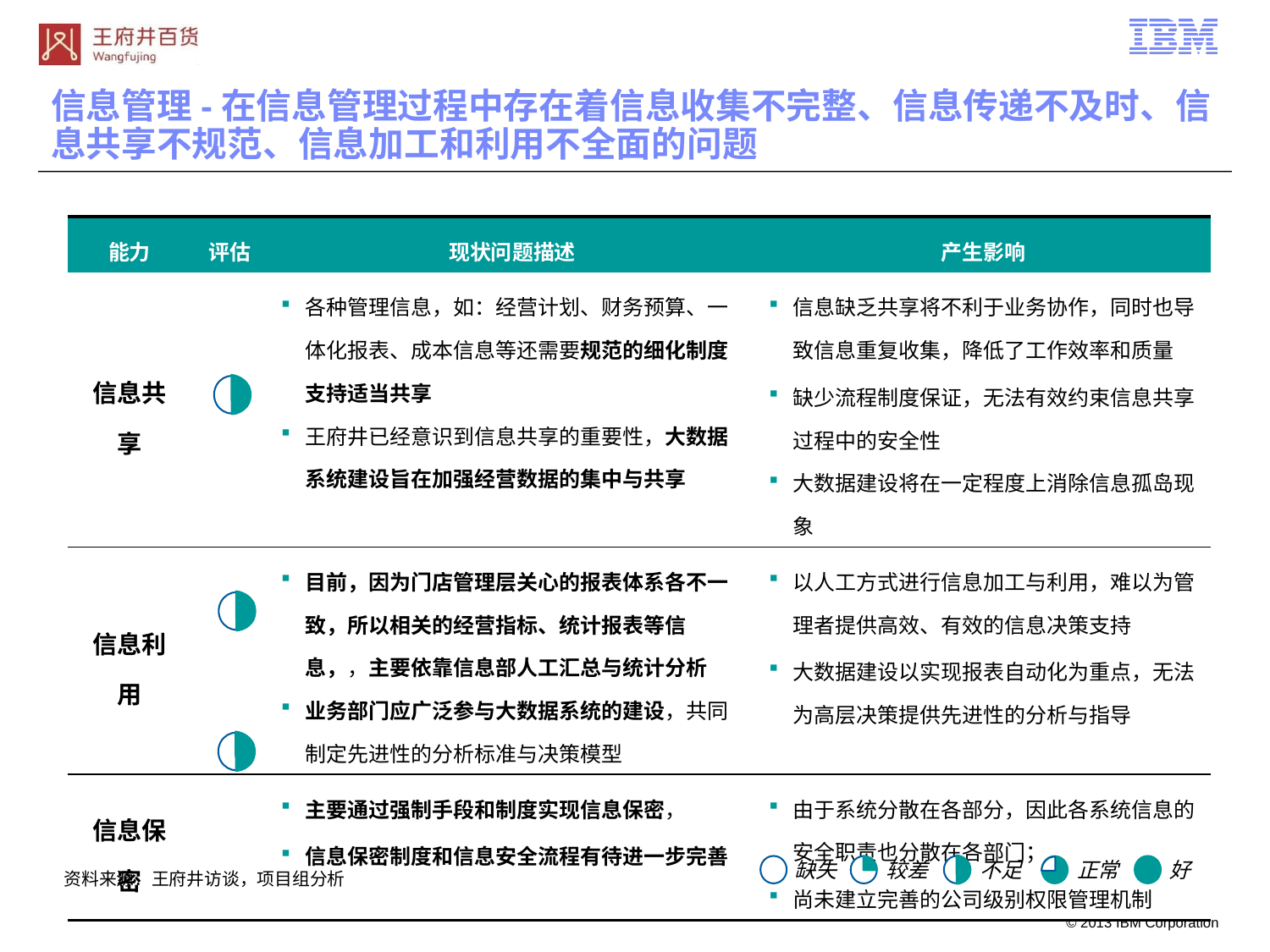

信息管理-在信息管理过程中存在着信息收集不完整、信息传递不及时、信息共享不规范、信息加工和利用不全面的问题
| 能力 | 评估 | 现状问题描述 | 产生影响 |
| --- | --- | --- | --- |
| 信息共享 |  | 各种管理信息，如：经营计划、财务预算、一体化报表、成本信息等还需要规范的细化制度支持适当共享 王府井已经意识到信息共享的重要性，大数据系统建设旨在加强经营数据的集中与共享 | 信息缺乏共享将不利于业务协作，同时也导致信息重复收集，降低了工作效率和质量 缺少流程制度保证，无法有效约束信息共享过程中的安全性 大数据建设将在一定程度上消除信息孤岛现象 |
| 信息利用 |  | 目前，因为门店管理层关心的报表体系各不一致，所以相关的经营指标、统计报表等信息，，主要依靠信息部人工汇总与统计分析 业务部门应广泛参与大数据系统的建设，共同制定先进性的分析标准与决策模型 | 以人工方式进行信息加工与利用，难以为管理者提供高效、有效的信息决策支持 大数据建设以实现报表自动化为重点，无法为高层决策提供先进性的分析与指导 |
| 信息保密 |  | 主要通过强制手段和制度实现信息保密， 信息保密制度和信息安全流程有待进一步完善 | 由于系统分散在各部分，因此各系统信息的安全职责也分散在各部门； 尚未建立完善的公司级别权限管理机制 |

好
缺失
较差
不足
正常
资料来源：王府井访谈，项目组分析